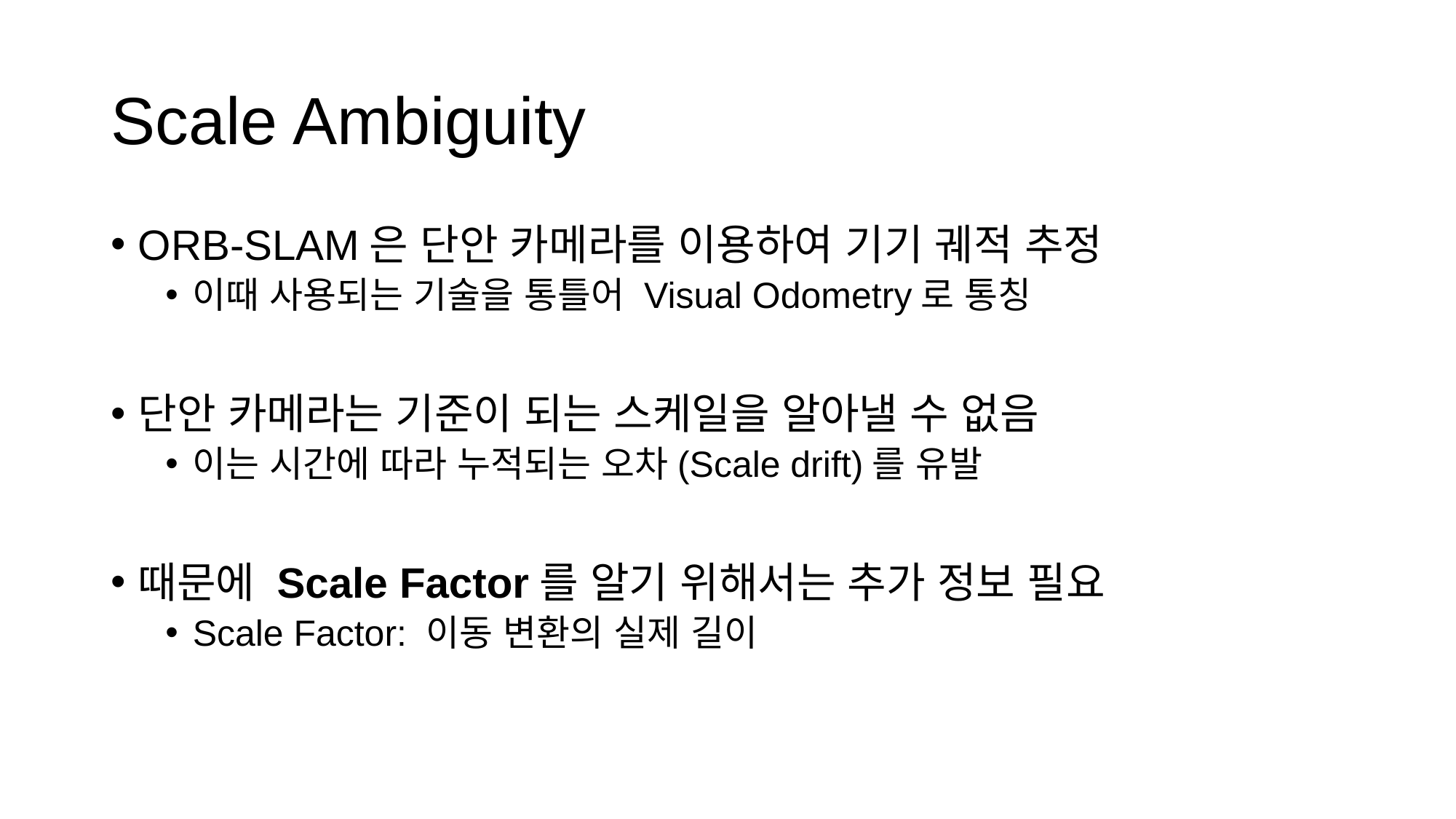

# Scale Ambiguity
ORB-SLAM은 단안 카메라를 이용하여 기기 궤적 추정
이때 사용되는 기술을 통틀어 Visual Odometry로 통칭

단안 카메라는 기준이 되는 스케일을 알아낼 수 없음
이는 시간에 따라 누적되는 오차(Scale drift)를 유발

때문에 Scale Factor를 알기 위해서는 추가 정보 필요
Scale Factor: 이동 변환의 실제 길이